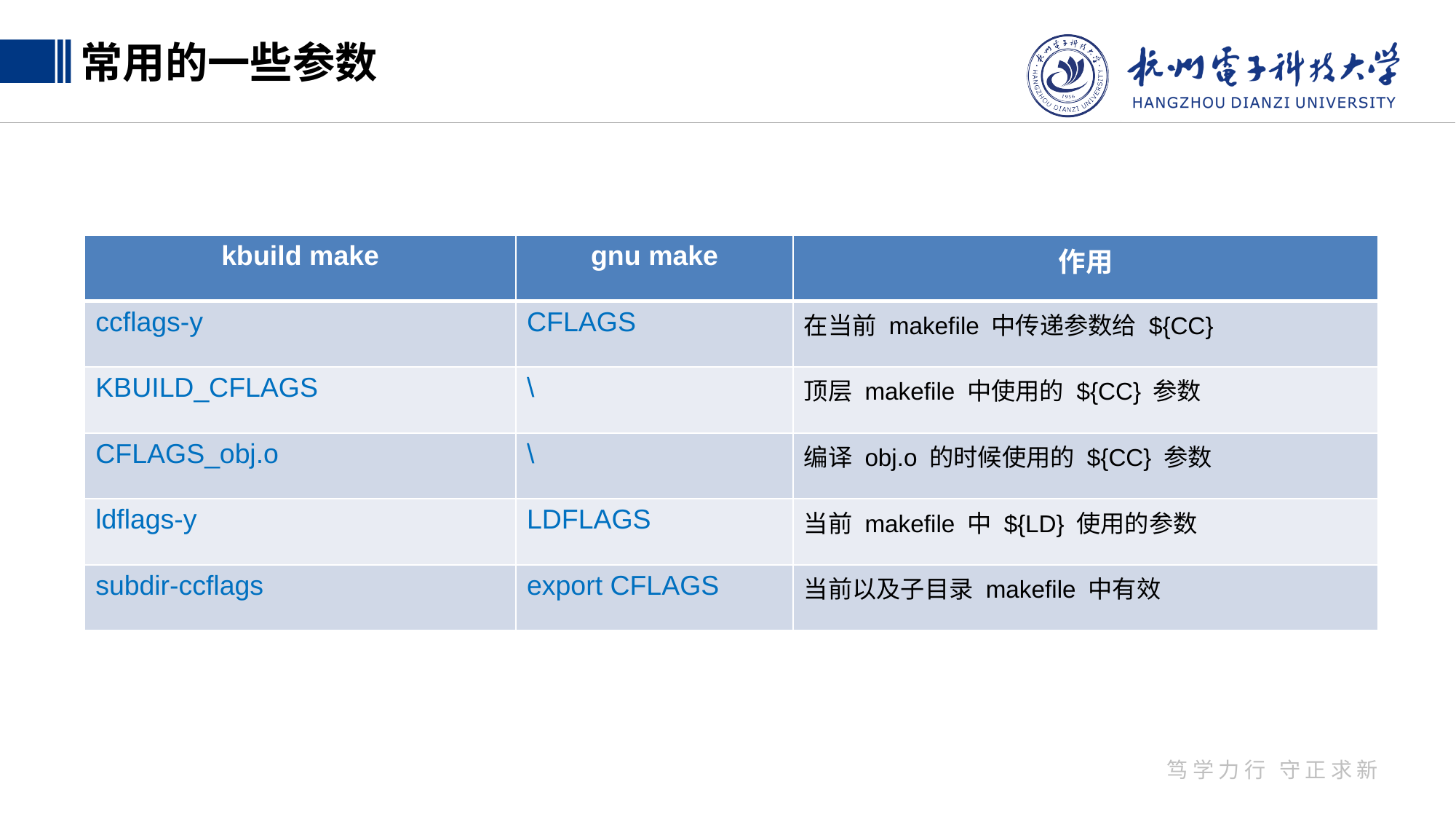

常用的一些参数
| kbuild make | gnu make | 作用 |
| --- | --- | --- |
| ccflags-y | CFLAGS | 在当前 makefile 中传递参数给 ${CC} |
| KBUILD\_CFLAGS | \ | 顶层 makefile 中使用的 ${CC} 参数 |
| CFLAGS\_obj.o | \ | 编译 obj.o 的时候使用的 ${CC} 参数 |
| ldflags-y | LDFLAGS | 当前 makefile 中 ${LD} 使用的参数 |
| subdir-ccflags | export CFLAGS | 当前以及子目录 makefile 中有效 |
笃学力行 守正求新